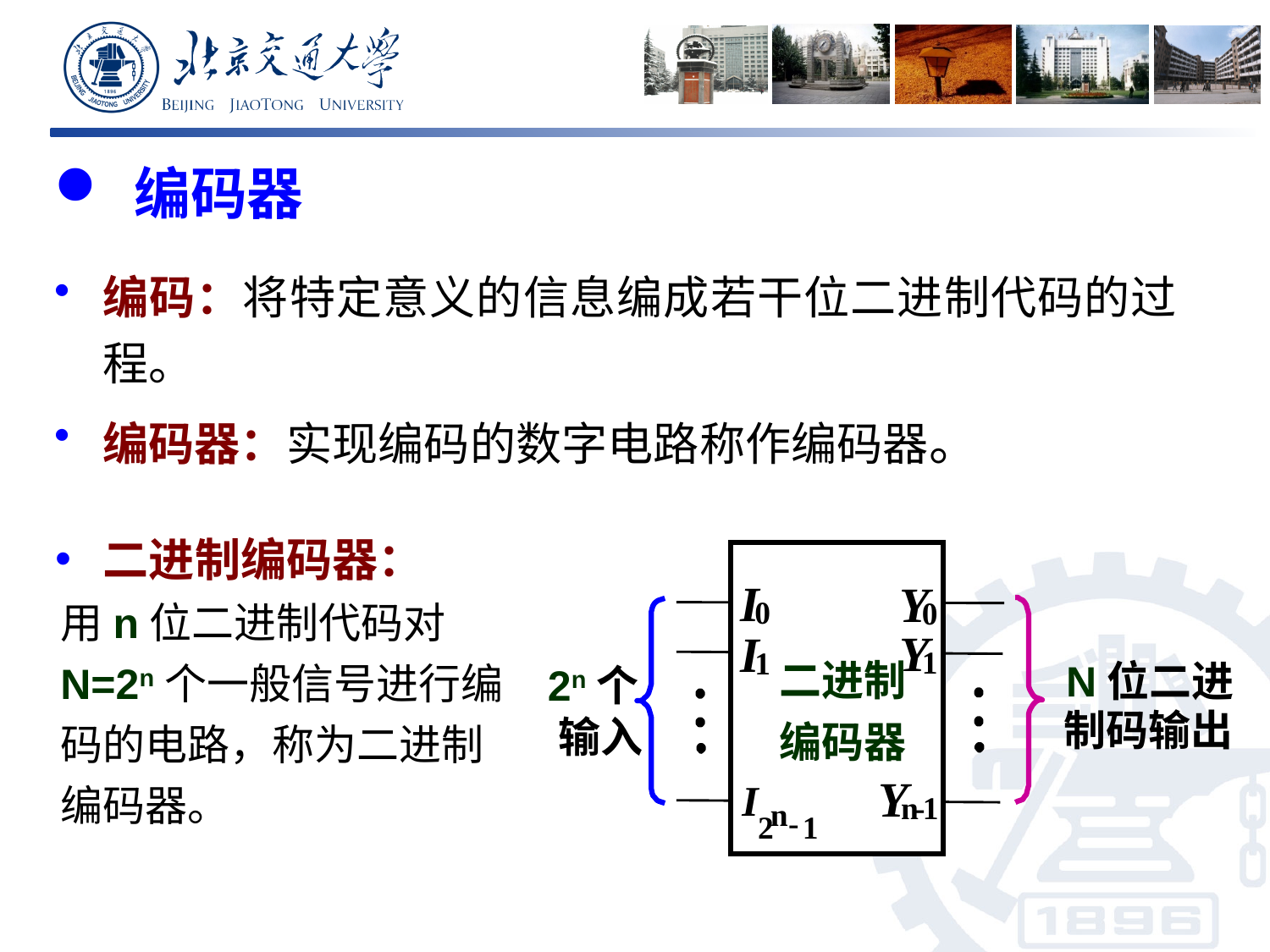

编码器
编码：将特定意义的信息编成若干位二进制代码的过程。
编码器：实现编码的数字电路称作编码器。
二进制编码器：
用n位二进制代码对N=2n个一般信号进行编码的电路，称为二进制编码器。

I
Y
0

0

Y
I
1

1

二进制

编码器

Y
I
n
-
1

n

-
2
1

2n个

输入

N位二进
制码输出